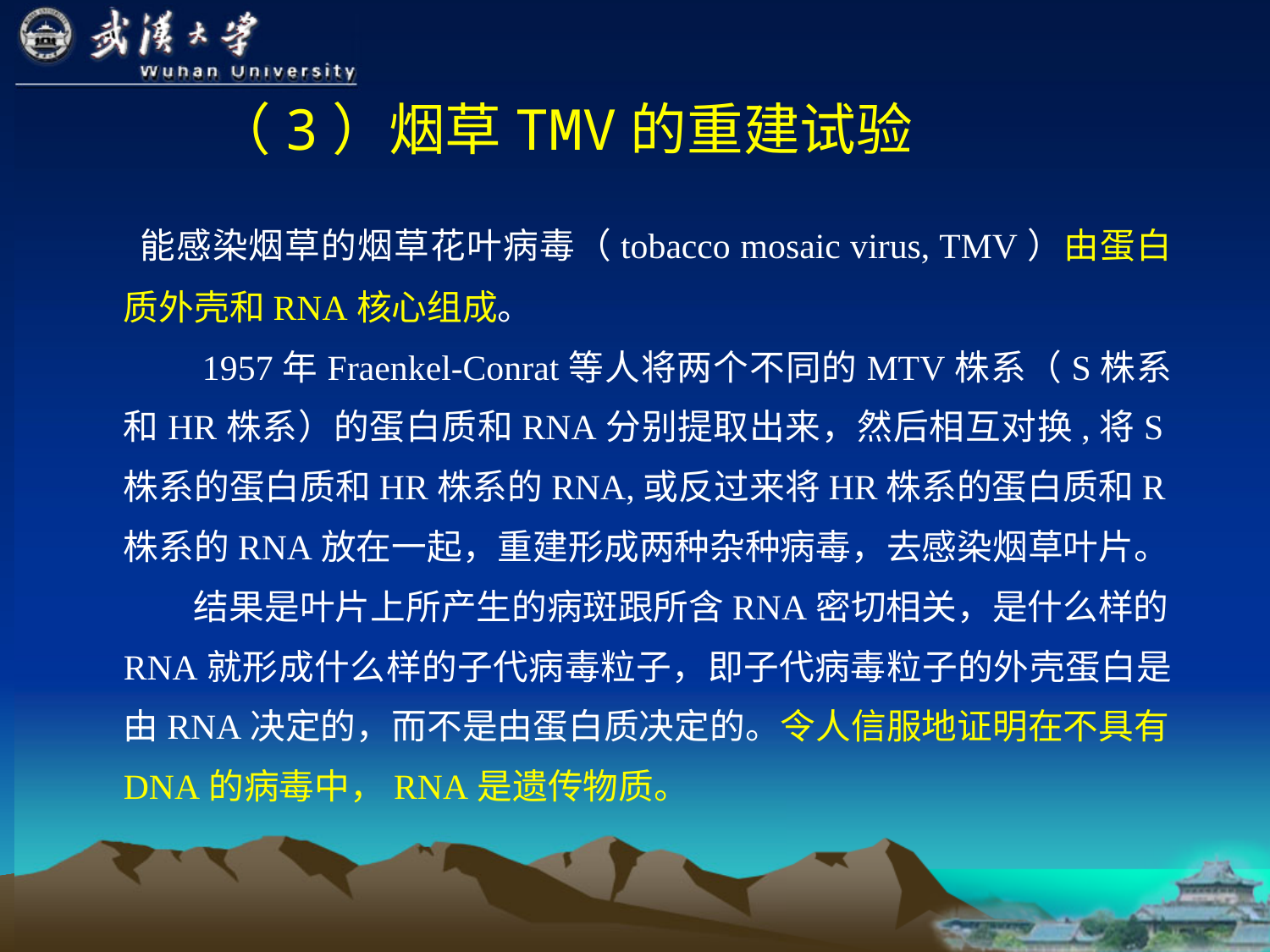

# （3）烟草TMV的重建试验
     能感染烟草的烟草花叶病毒（tobacco mosaic virus, TMV）由蛋白质外壳和RNA核心组成。
             1957年Fraenkel-Conrat等人将两个不同的MTV株系（S株系和HR株系）的蛋白质和RNA分别提取出来，然后相互对换,将S株系的蛋白质和HR株系的RNA,或反过来将HR株系的蛋白质和R株系的RNA放在一起，重建形成两种杂种病毒，去感染烟草叶片。
              结果是叶片上所产生的病斑跟所含RNA密切相关，是什么样的RNA就形成什么样的子代病毒粒子，即子代病毒粒子的外壳蛋白是由RNA决定的，而不是由蛋白质决定的。令人信服地证明在不具有DNA的病毒中，RNA是遗传物质。